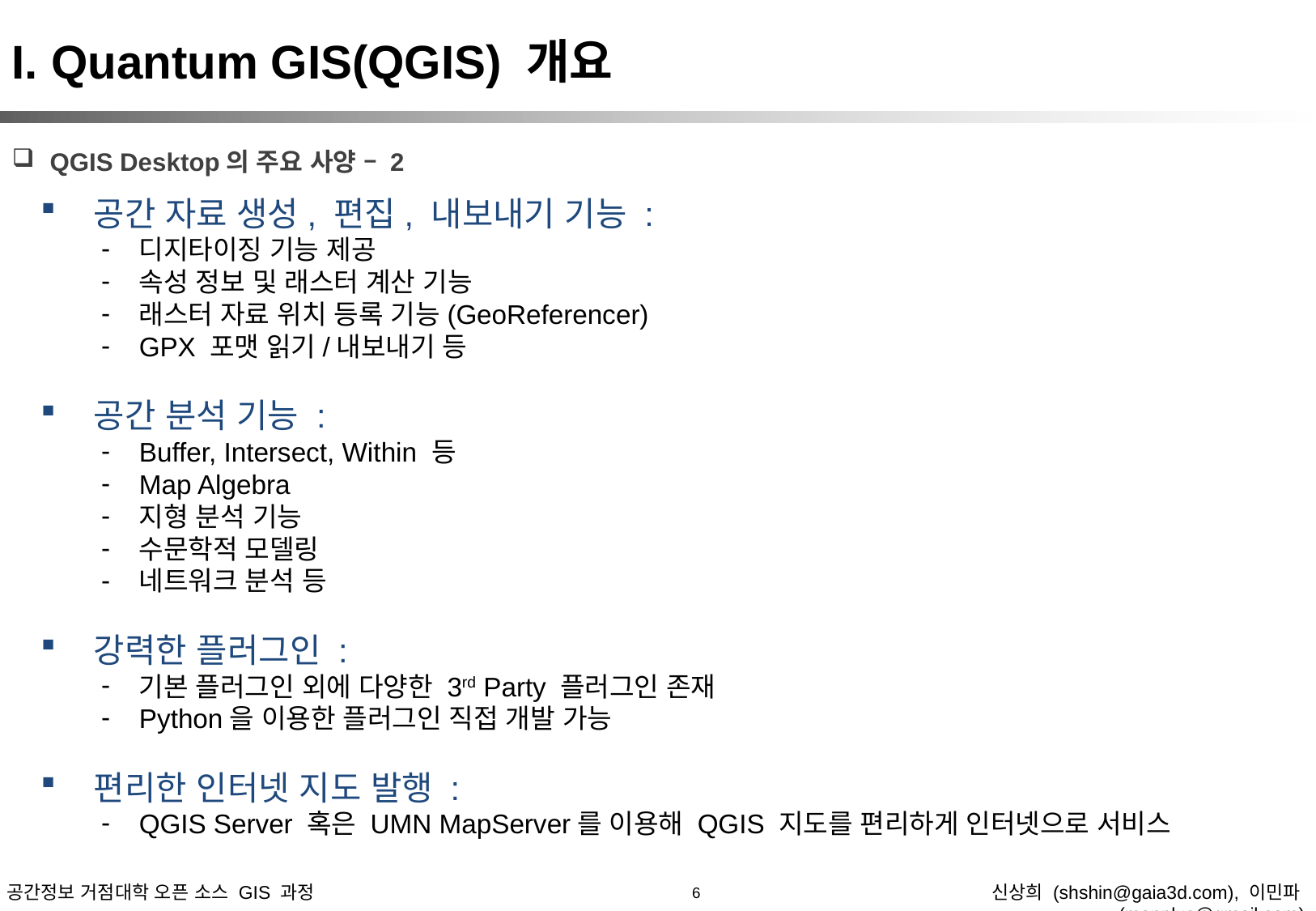

I. Quantum GIS(QGIS) 개요
QGIS Desktop의 주요 사양 – 2
공간 자료 생성, 편집, 내보내기 기능 :
디지타이징 기능 제공
속성 정보 및 래스터 계산 기능
래스터 자료 위치 등록 기능(GeoReferencer)
GPX 포맷 읽기/내보내기 등

공간 분석 기능 :
Buffer, Intersect, Within 등
Map Algebra
지형 분석 기능
수문학적 모델링
네트워크 분석 등

강력한 플러그인 :
기본 플러그인 외에 다양한 3rd Party 플러그인 존재
Python을 이용한 플러그인 직접 개발 가능

편리한 인터넷 지도 발행 :
QGIS Server 혹은 UMN MapServer를 이용해 QGIS 지도를 편리하게 인터넷으로 서비스
6